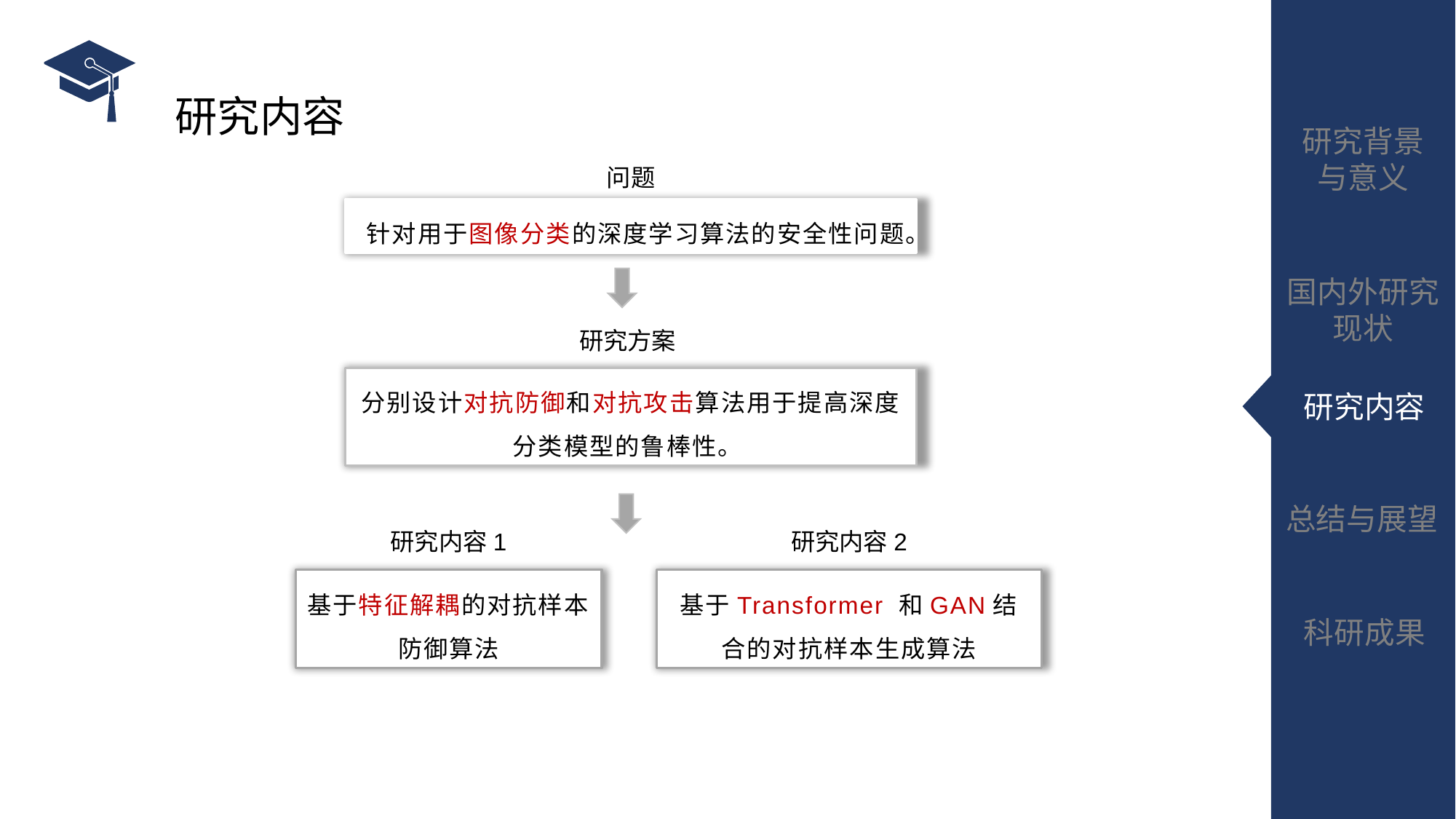

# 研究内容
问题
针对用于图像分类的深度学习算法的安全性问题。

研究方案
分别设计对抗防御和对抗攻击算法用于提高深度分类模型的鲁棒性。

研究内容1
研究内容2
基于特征解耦的对抗样本防御算法
基于Transformer 和GAN结合的对抗样本生成算法